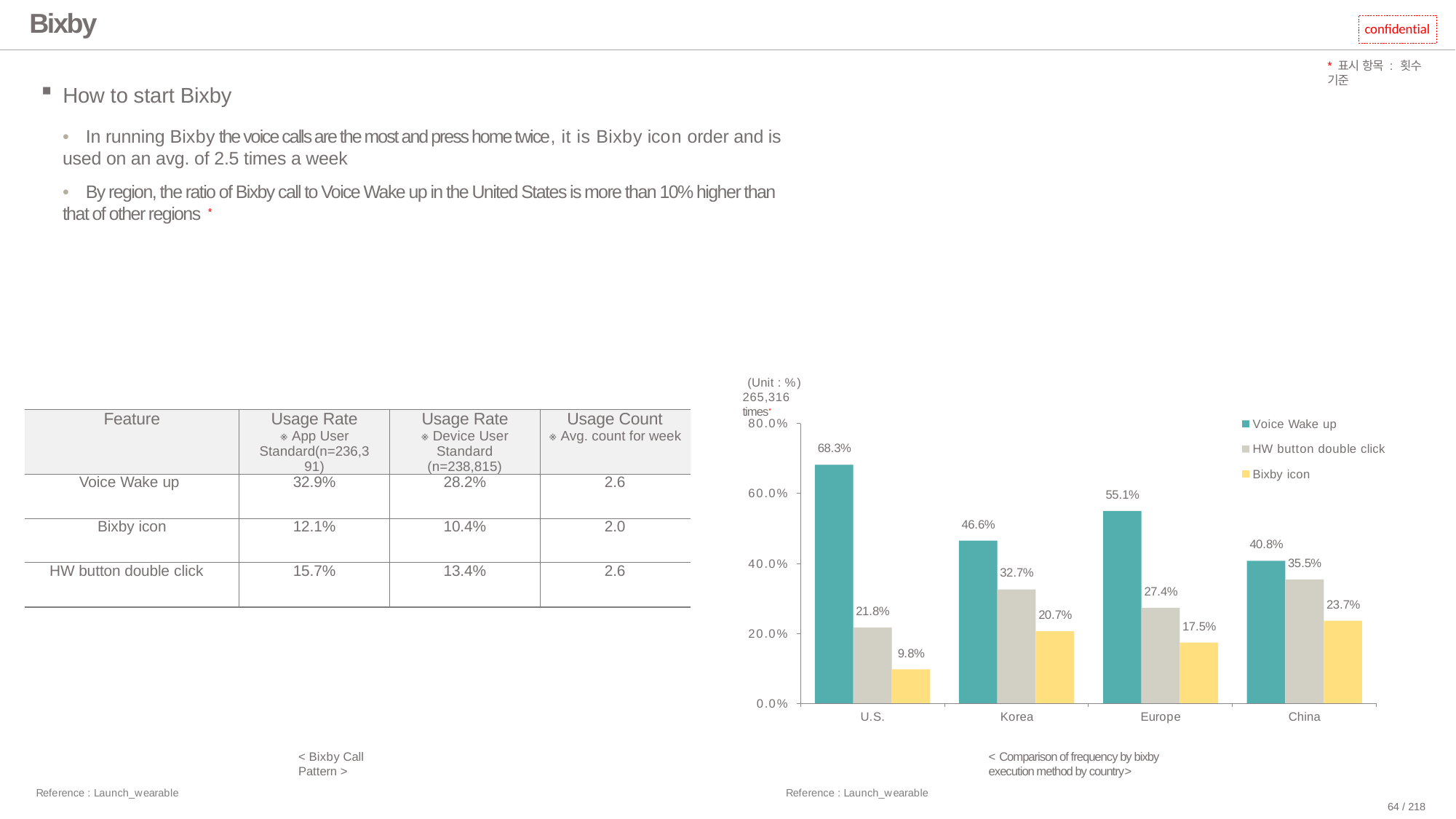

# Bixby
confidential
*표시 항목 : 횟수 기준
How to start Bixby
•	In running Bixby the voice calls are the most and press home twice, it is Bixby icon order and is used on an avg. of 2.5 times a week

•	By region, the ratio of Bixby call to Voice Wake up in the United States is more than 10% higher than that of other regions *
(Unit : %) 265,316 times*
| Feature | Usage Rate ※ App User Standard(n=236,391) | Usage Rate ※ Device User Standard (n=238,815) | Usage Count ※ Avg. count for week |
| --- | --- | --- | --- |
| Voice Wake up | 32.9% | 28.2% | 2.6 |
| Bixby icon | 12.1% | 10.4% | 2.0 |
| HW button double click | 15.7% | 13.4% | 2.6 |
80.0%
Voice Wake up

68.3%
HW button double click

Bixby icon

60.0%
55.1%

46.6%
40.8%

35.5%
40.0%

32.7%

27.4%

23.7%
21.8%
20.7%

17.5%

20.0%

9.8%

0.0%

U.S.
Korea
Europe
China
< Bixby Call Pattern >
< Comparison of frequency by bixby execution method by country>
Reference : Launch_wearable
Reference : Launch_wearable
64 / 218